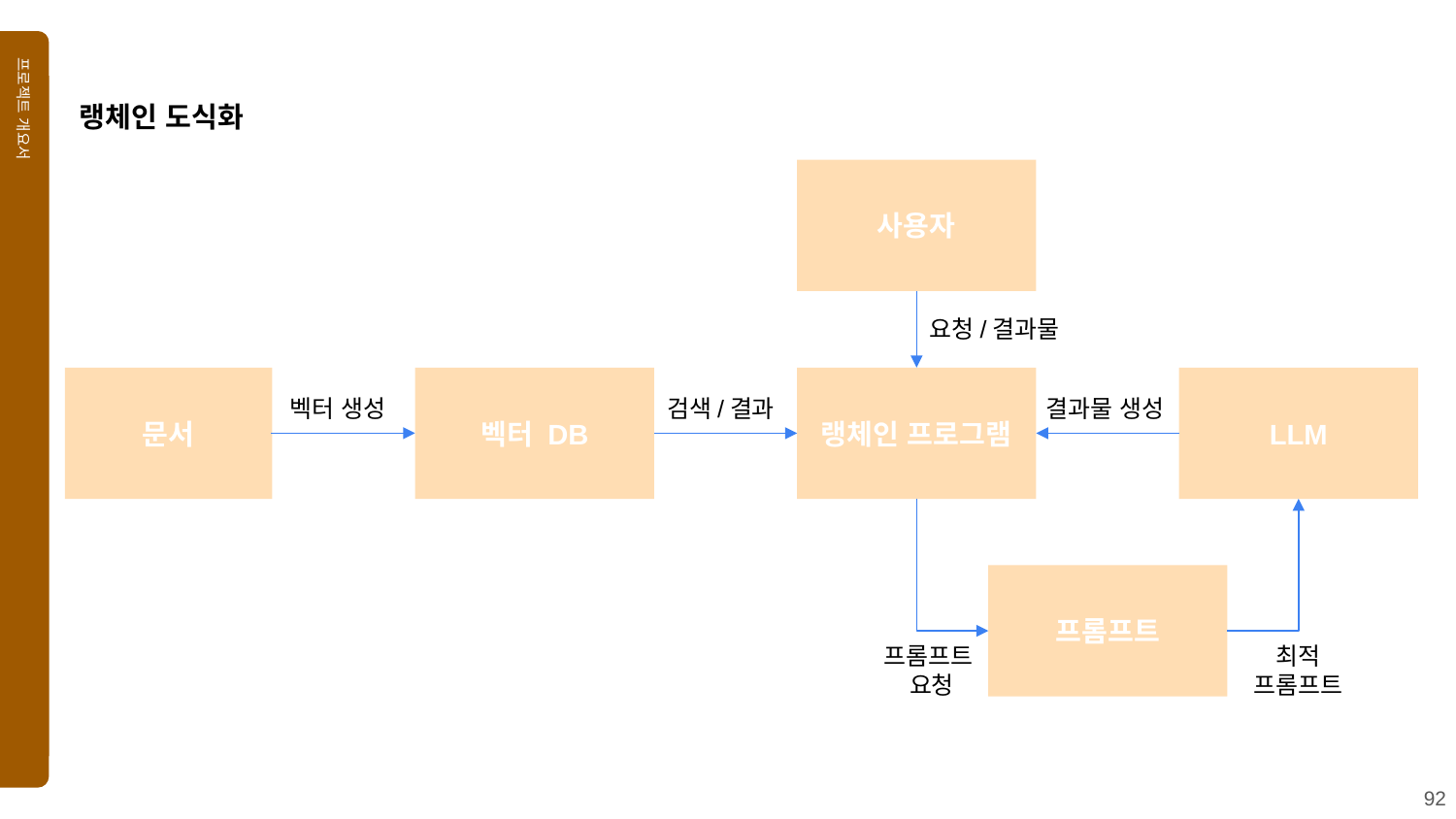

프로젝트 개요서
랭체인 도식화
사용자
요청/결과물
문서
벡터 DB
랭체인 프로그램
LLM
벡터 생성
검색/결과
결과물 생성
프롬프트
프롬프트
요청
최적
프롬프트
92